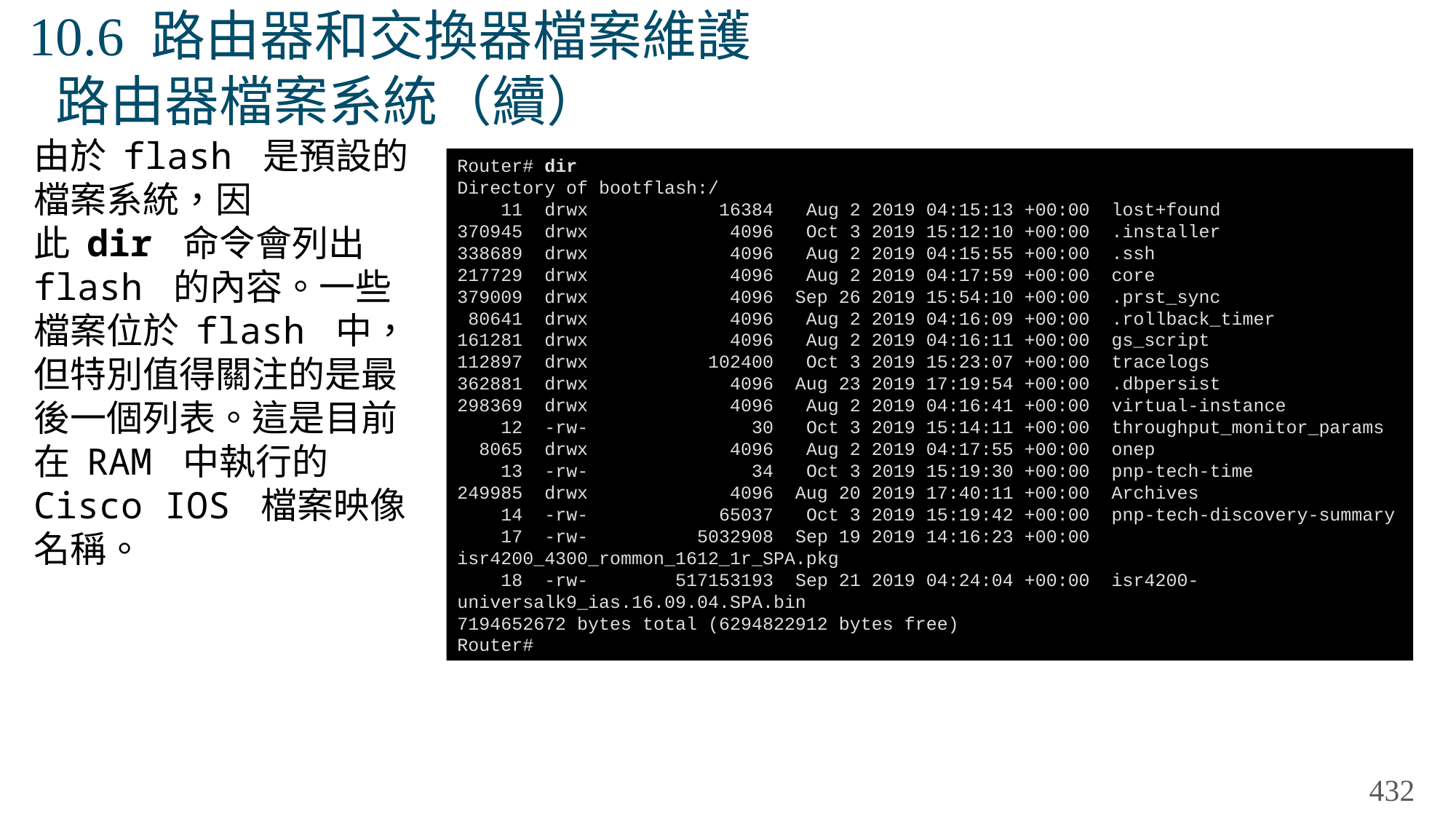

# 10.6 路由器和交換器檔案維護 路由器檔案系統（續）
由於 flash 是預設的檔案系統，因此 dir 命令會列出 flash 的內容。一些檔案位於 flash 中，但特別值得關注的是最後一個列表。這是目前在 RAM 中執行的 Cisco IOS 檔案映像名稱。
Router# dir
Directory of bootflash:/
    11  drwx            16384   Aug 2 2019 04:15:13 +00:00  lost+found
370945  drwx             4096   Oct 3 2019 15:12:10 +00:00  .installer
338689  drwx             4096   Aug 2 2019 04:15:55 +00:00  .ssh
217729  drwx             4096   Aug 2 2019 04:17:59 +00:00  core
379009  drwx             4096  Sep 26 2019 15:54:10 +00:00  .prst_sync
 80641  drwx             4096   Aug 2 2019 04:16:09 +00:00  .rollback_timer
161281  drwx             4096   Aug 2 2019 04:16:11 +00:00  gs_script
112897  drwx           102400   Oct 3 2019 15:23:07 +00:00  tracelogs
362881  drwx             4096  Aug 23 2019 17:19:54 +00:00  .dbpersist
298369  drwx             4096   Aug 2 2019 04:16:41 +00:00  virtual-instance
    12  -rw-               30   Oct 3 2019 15:14:11 +00:00  throughput_monitor_params
  8065  drwx             4096   Aug 2 2019 04:17:55 +00:00  onep
    13  -rw-               34   Oct 3 2019 15:19:30 +00:00  pnp-tech-time
249985  drwx             4096  Aug 20 2019 17:40:11 +00:00  Archives
    14  -rw-            65037   Oct 3 2019 15:19:42 +00:00  pnp-tech-discovery-summary
    17  -rw-          5032908  Sep 19 2019 14:16:23 +00:00  isr4200_4300_rommon_1612_1r_SPA.pkg
    18  -rw-        517153193  Sep 21 2019 04:24:04 +00:00  isr4200-universalk9_ias.16.09.04.SPA.bin
7194652672 bytes total (6294822912 bytes free)
Router#
432